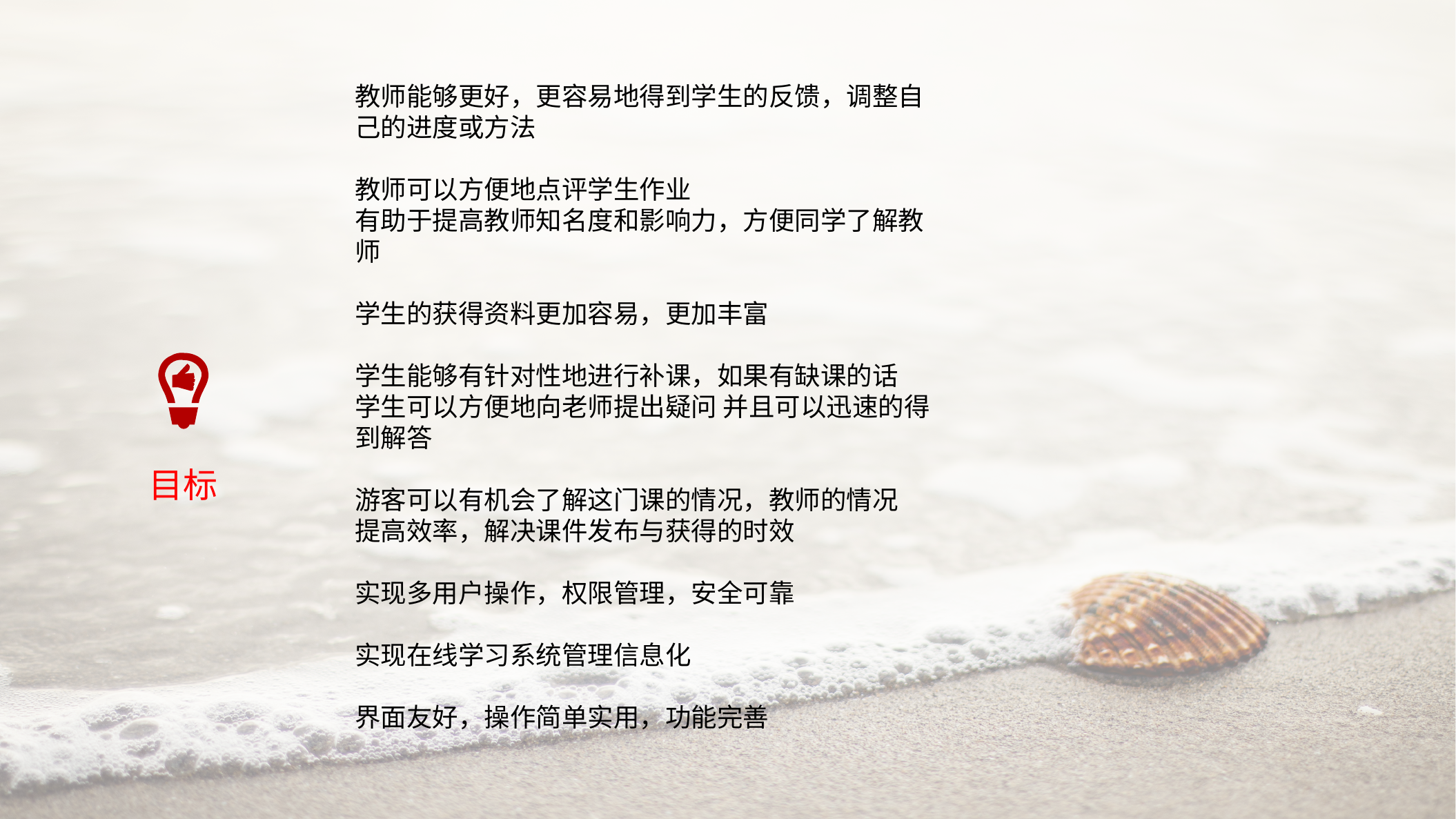

教师能够更好，更容易地得到学生的反馈，调整自己的进度或方法

教师可以方便地点评学生作业
有助于提高教师知名度和影响力，方便同学了解教师

学生的获得资料更加容易，更加丰富

学生能够有针对性地进行补课，如果有缺课的话
学生可以方便地向老师提出疑问 并且可以迅速的得到解答

游客可以有机会了解这门课的情况，教师的情况
提高效率，解决课件发布与获得的时效

实现多用户操作，权限管理，安全可靠

实现在线学习系统管理信息化

界面友好，操作简单实用，功能完善

目标